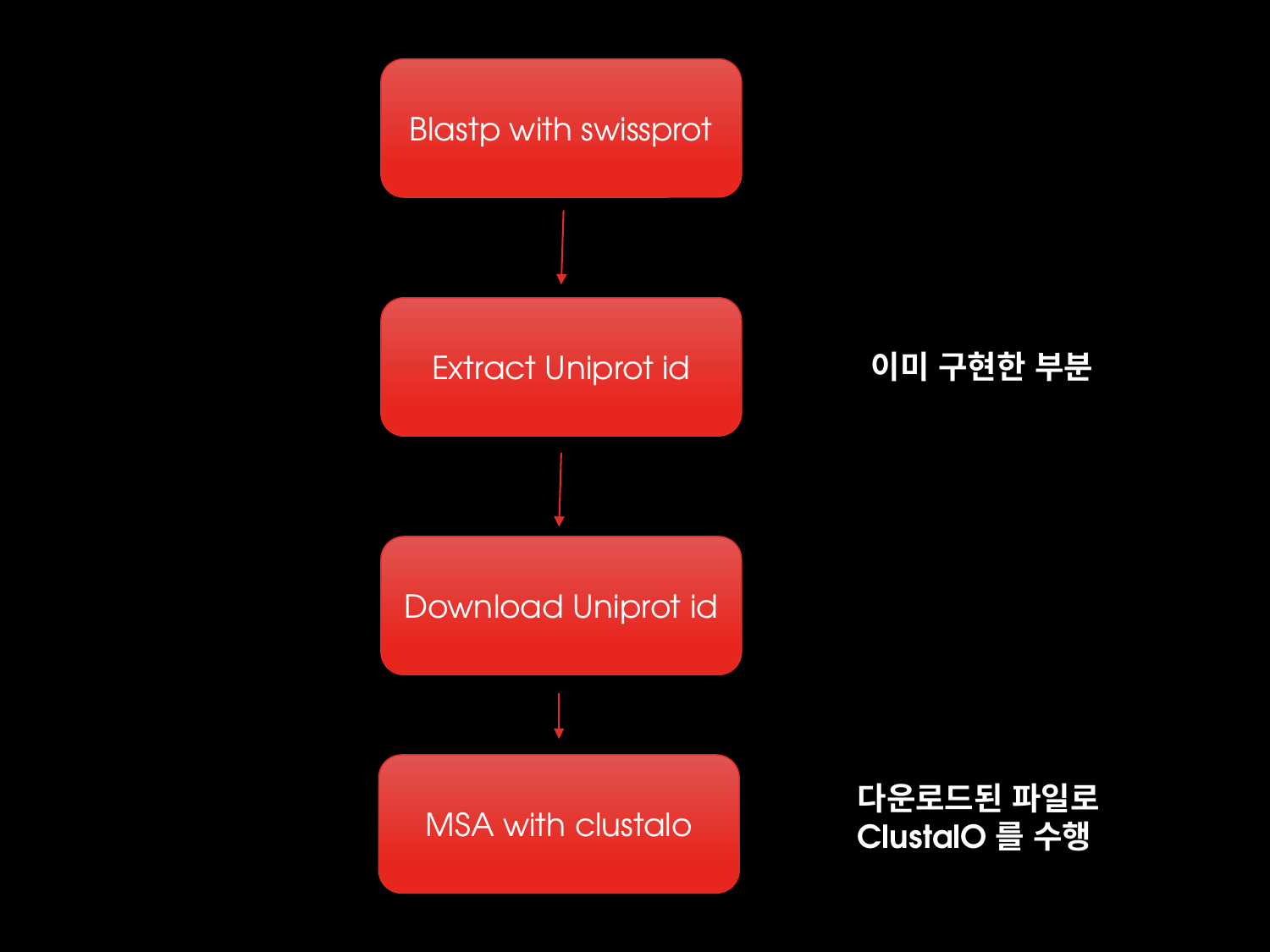

Blastp with swissprot
Extract Uniprot id
이미 구현한 부분
Download Uniprot id
MSA with clustalo
다운로드된 파일로
ClustalO를 수행